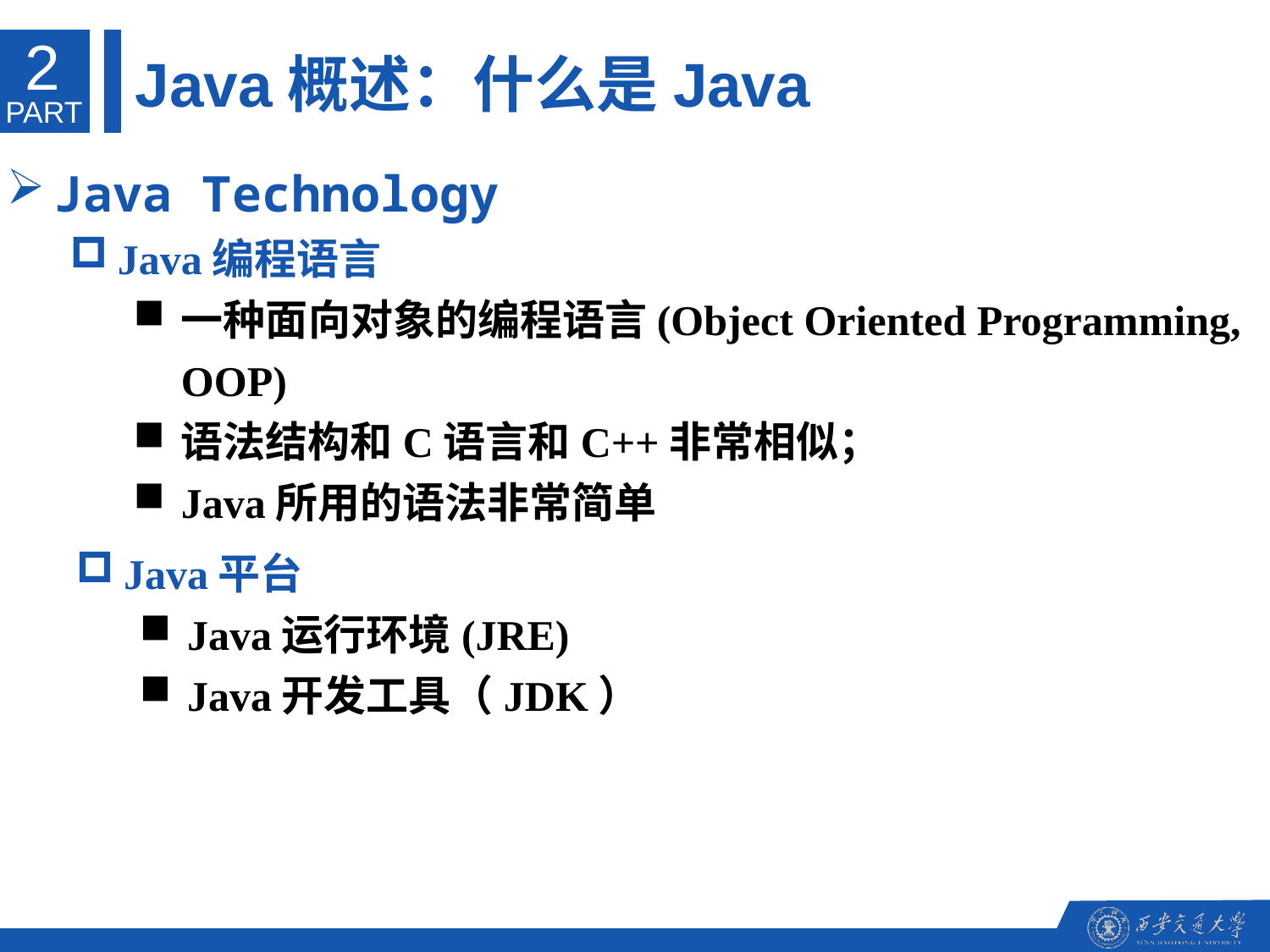

2
Java概述：什么是Java
PART
Java Technology
Java编程语言
一种面向对象的编程语言(Object Oriented Programming, OOP)
语法结构和C语言和C++非常相似；
Java所用的语法非常简单
Java平台
Java运行环境(JRE)
Java开发工具（JDK）